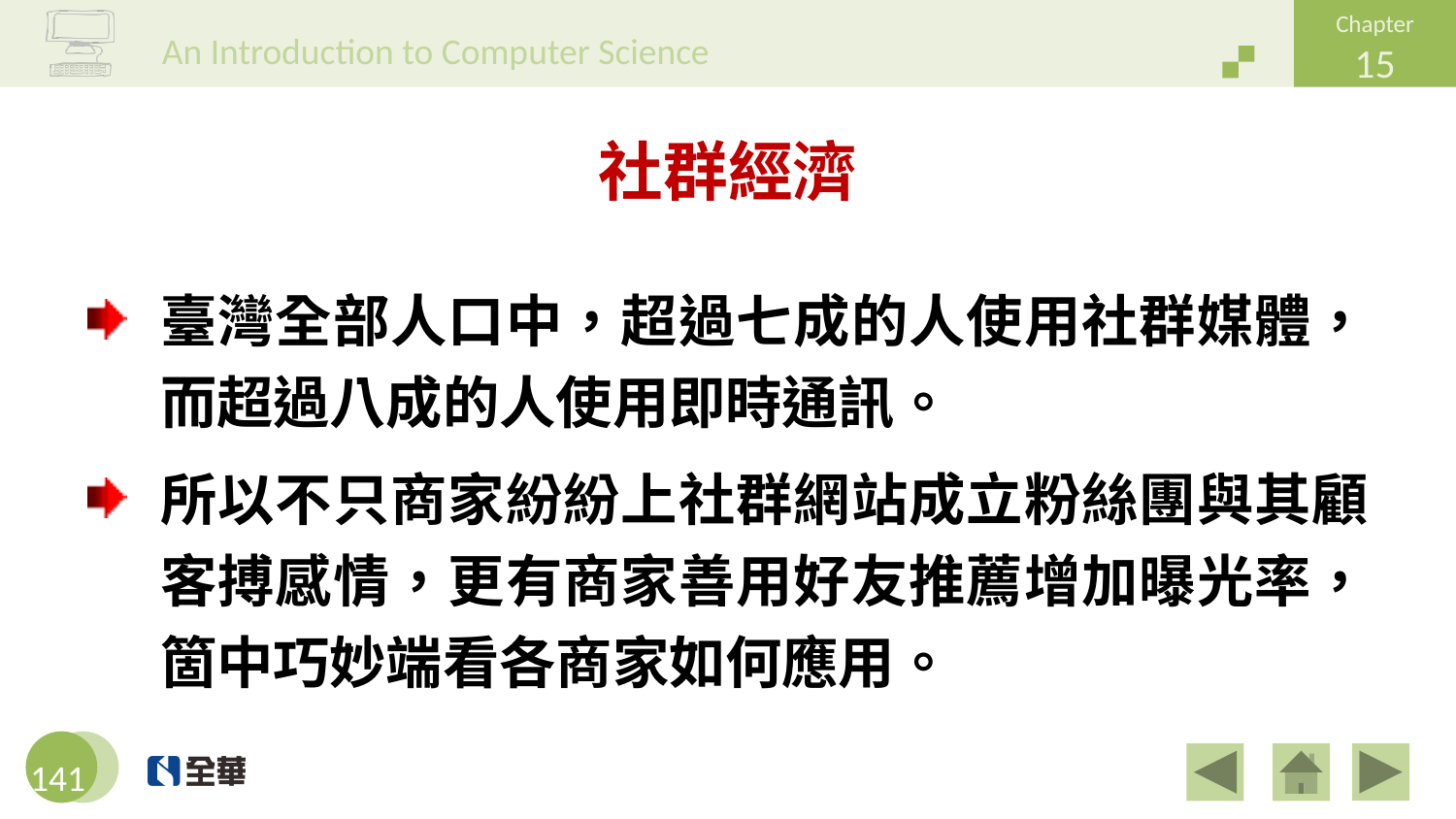

# 社群經濟
臺灣全部人口中，超過七成的人使用社群媒體，而超過八成的人使用即時通訊。
所以不只商家紛紛上社群網站成立粉絲團與其顧客搏感情，更有商家善用好友推薦增加曝光率，箇中巧妙端看各商家如何應用。